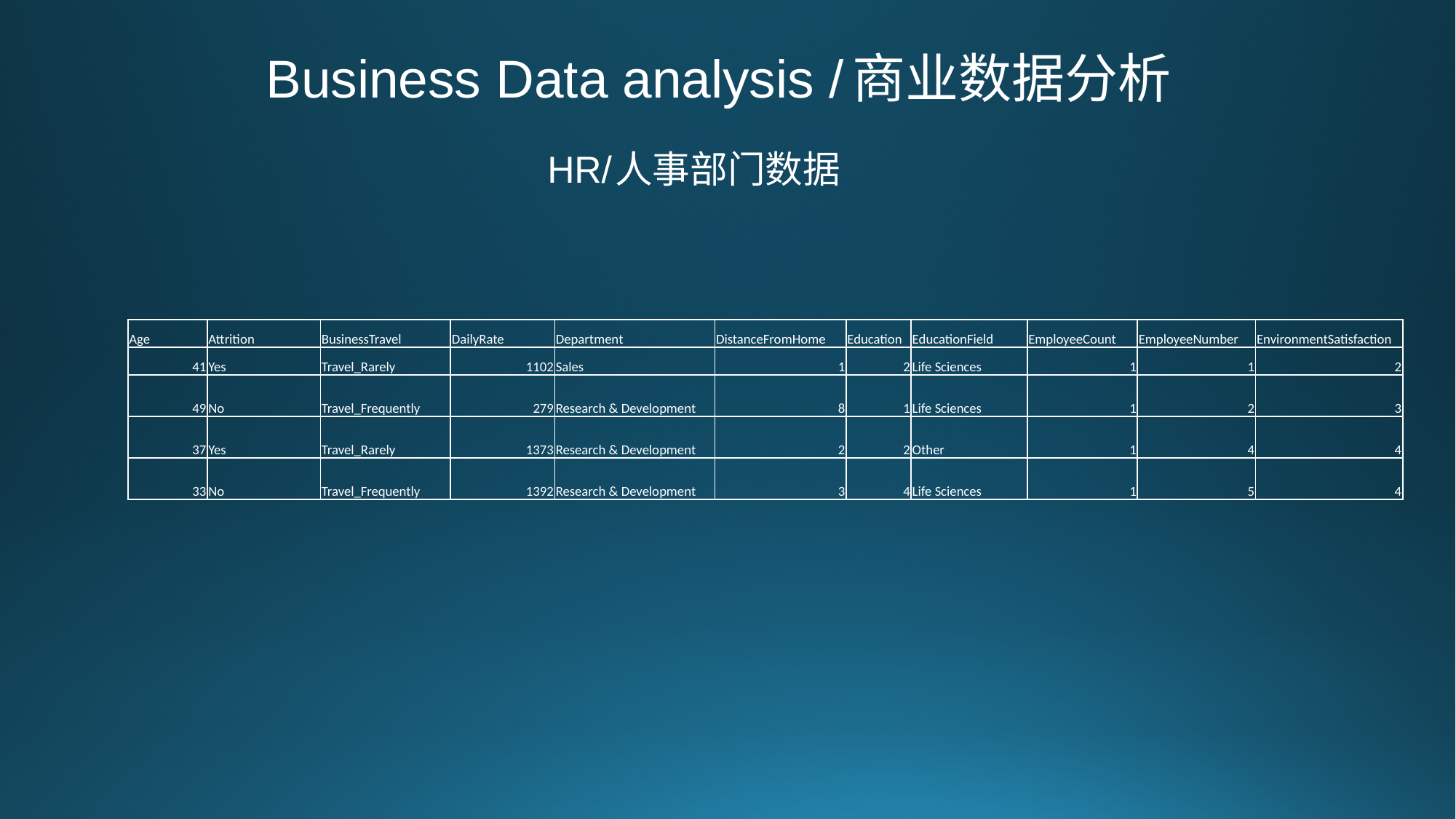

# Business Data analysis /商业数据分析
HR/人事部门数据
| Age | Attrition | BusinessTravel | DailyRate | Department | DistanceFromHome | Education | EducationField | EmployeeCount | EmployeeNumber | EnvironmentSatisfaction |
| --- | --- | --- | --- | --- | --- | --- | --- | --- | --- | --- |
| 41 | Yes | Travel\_Rarely | 1102 | Sales | 1 | 2 | Life Sciences | 1 | 1 | 2 |
| 49 | No | Travel\_Frequently | 279 | Research & Development | 8 | 1 | Life Sciences | 1 | 2 | 3 |
| 37 | Yes | Travel\_Rarely | 1373 | Research & Development | 2 | 2 | Other | 1 | 4 | 4 |
| 33 | No | Travel\_Frequently | 1392 | Research & Development | 3 | 4 | Life Sciences | 1 | 5 | 4 |